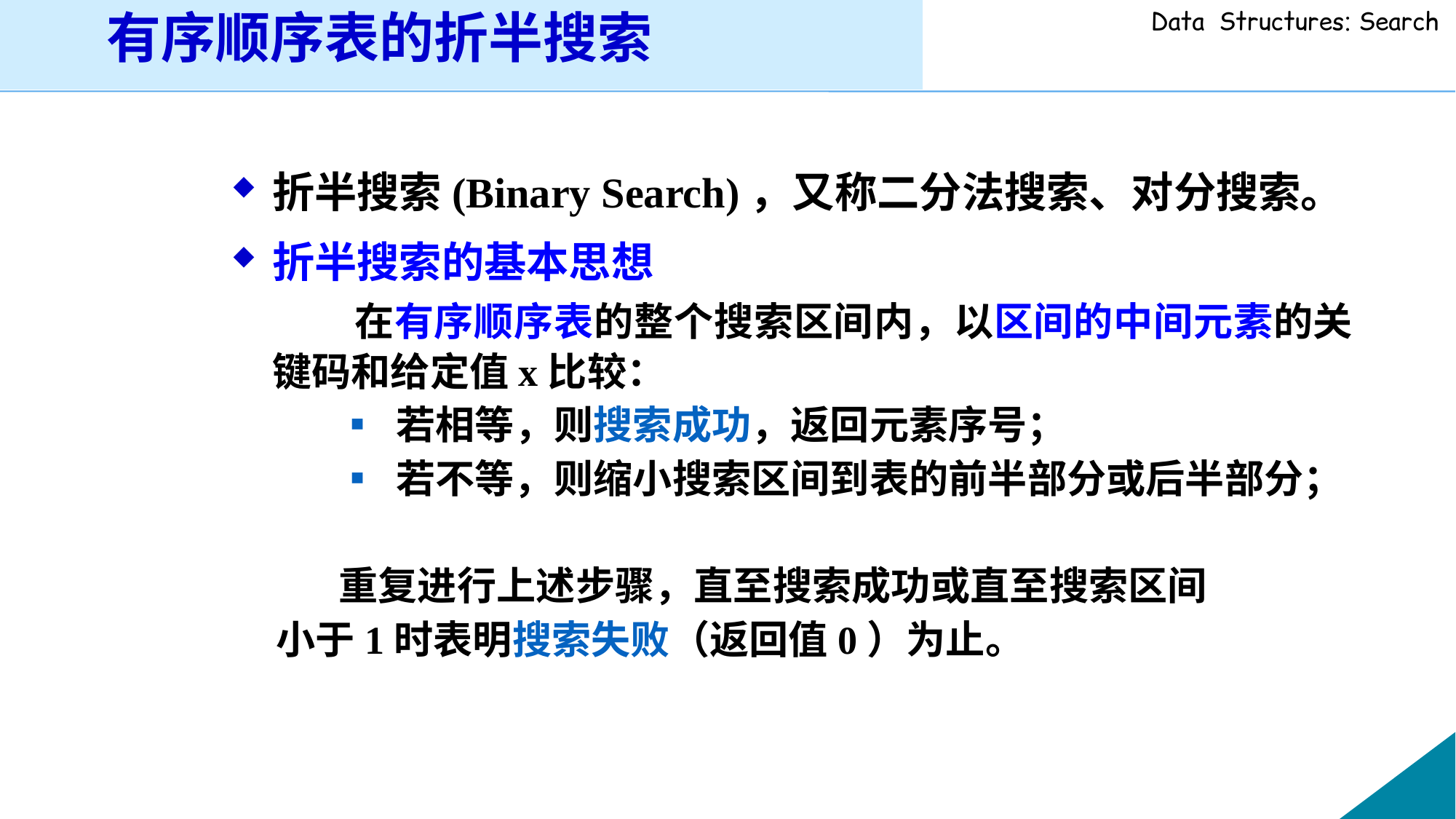

有序顺序表的折半搜索
折半搜索(Binary Search)，又称二分法搜索、对分搜索。
折半搜索的基本思想
            在有序顺序表的整个搜索区间内，以区间的中间元素的关键码和给定值x比较：
            ▪ 若相等，则搜索成功，返回元素序号；
            ▪ 若不等，则缩小搜索区间到表的前半部分或后半部分；

           重复进行上述步骤，直至搜索成功或直至搜索区间
    小于1时表明搜索失败（返回值0）为止。